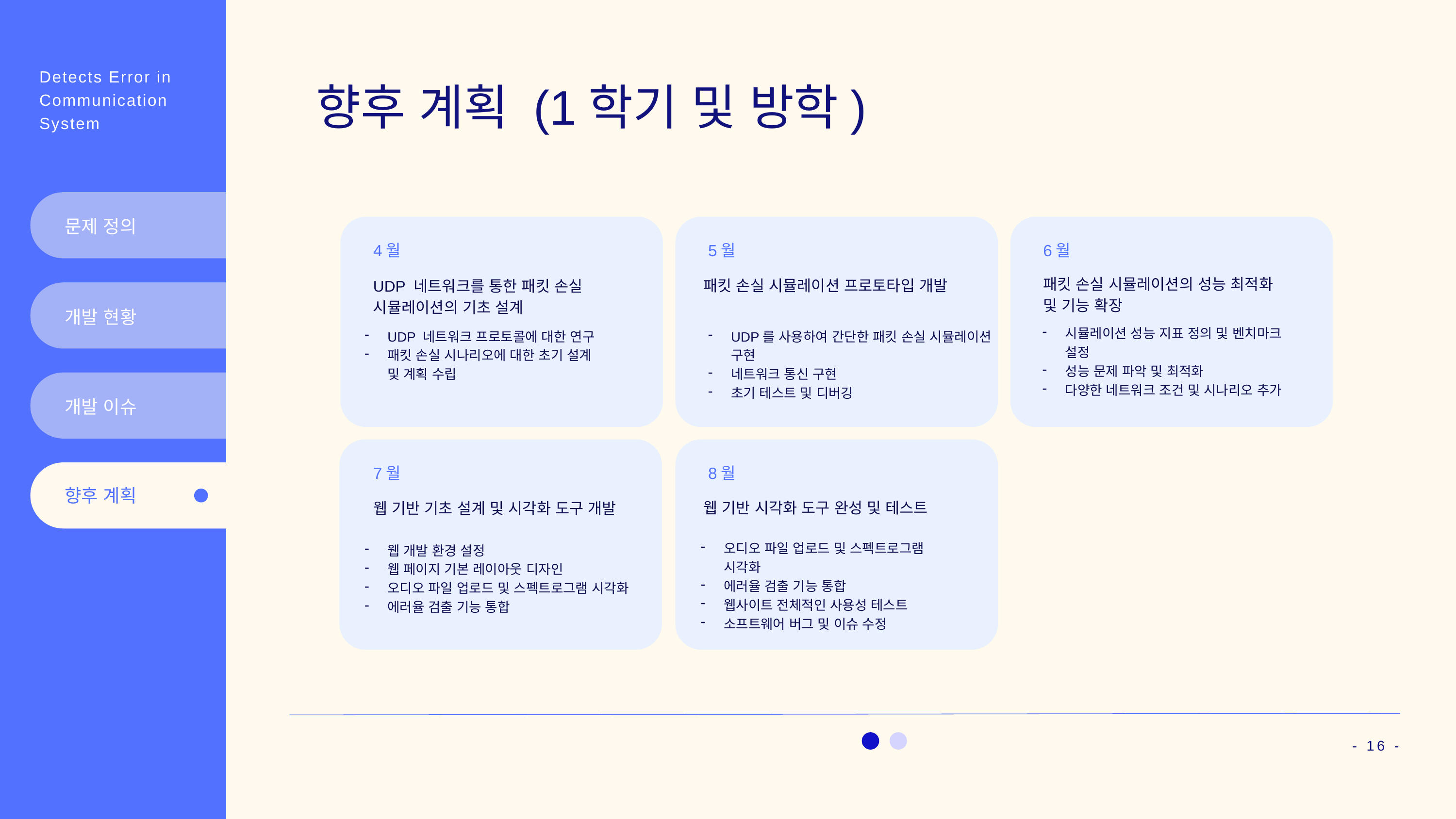

Detects Error in
Communication
System
향후 계획 (1학기 및 방학)

문제 정의

4월
UDP 네트워크를 통한 패킷 손실 시뮬레이션의 기초 설계
UDP 네트워크 프로토콜에 대한 연구
패킷 손실 시나리오에 대한 초기 설계
및 계획 수립

5월
패킷 손실 시뮬레이션 프로토타입 개발
UDP를 사용하여 간단한 패킷 손실 시뮬레이션 구현
네트워크 통신 구현
초기 테스트 및 디버깅

6월
패킷 손실 시뮬레이션의 성능 최적화
및 기능 확장
시뮬레이션 성능 지표 정의 및 벤치마크 설정
성능 문제 파악 및 최적화
다양한 네트워크 조건 및 시나리오 추가

7월
웹 기반 기초 설계 및 시각화 도구 개발
웹 개발 환경 설정
웹 페이지 기본 레이아웃 디자인
오디오 파일 업로드 및 스펙트로그램 시각화
에러율 검출 기능 통합

8월
웹 기반 시각화 도구 완성 및 테스트
오디오 파일 업로드 및 스펙트로그램 시각화
에러율 검출 기능 통합
웹사이트 전체적인 사용성 테스트
소프트웨어 버그 및 이슈 수정

개발 현황

개발 이슈

향후 계획

- 16 -